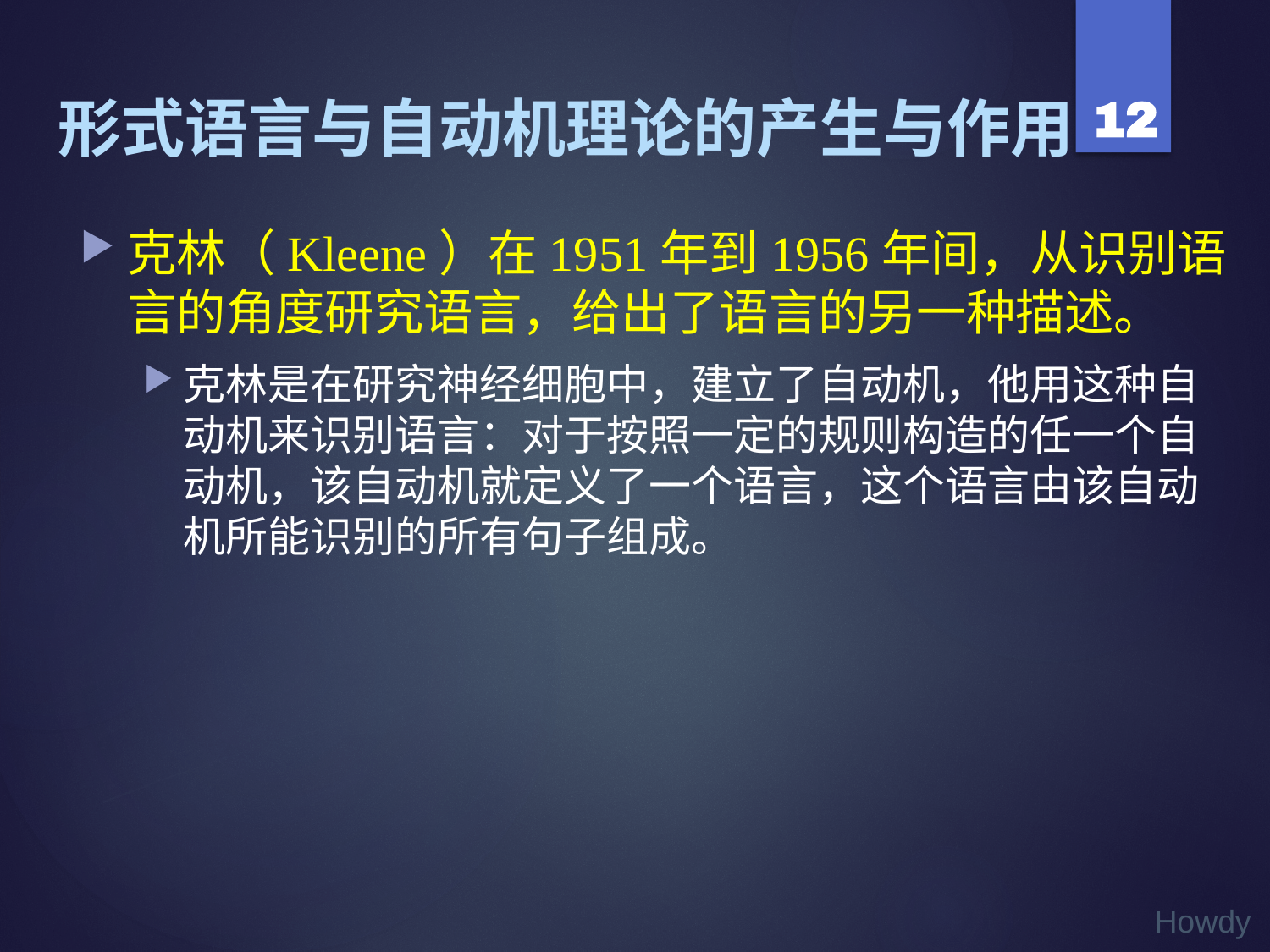

# 形式语言与自动机理论的产生与作用
克林（Kleene）在1951年到1956年间，从识别语言的角度研究语言，给出了语言的另一种描述。
克林是在研究神经细胞中，建立了自动机，他用这种自动机来识别语言：对于按照一定的规则构造的任一个自动机，该自动机就定义了一个语言，这个语言由该自动机所能识别的所有句子组成。